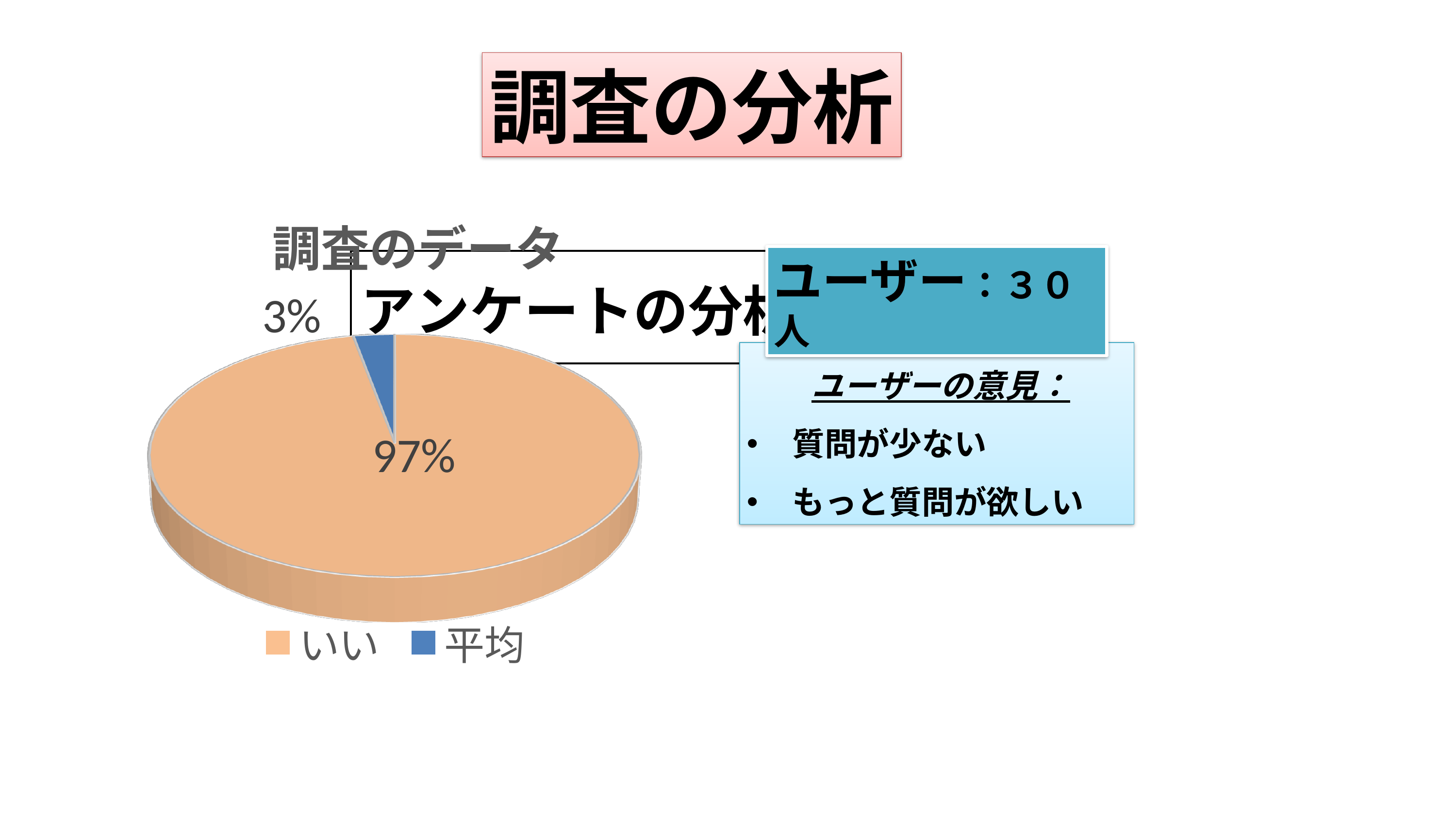

調査の分析

[unsupported chart]

[unsupported chart]

ユーザー：３０人
　　ユーザーの意見：
質問が少ない
もっと質問が欲しい